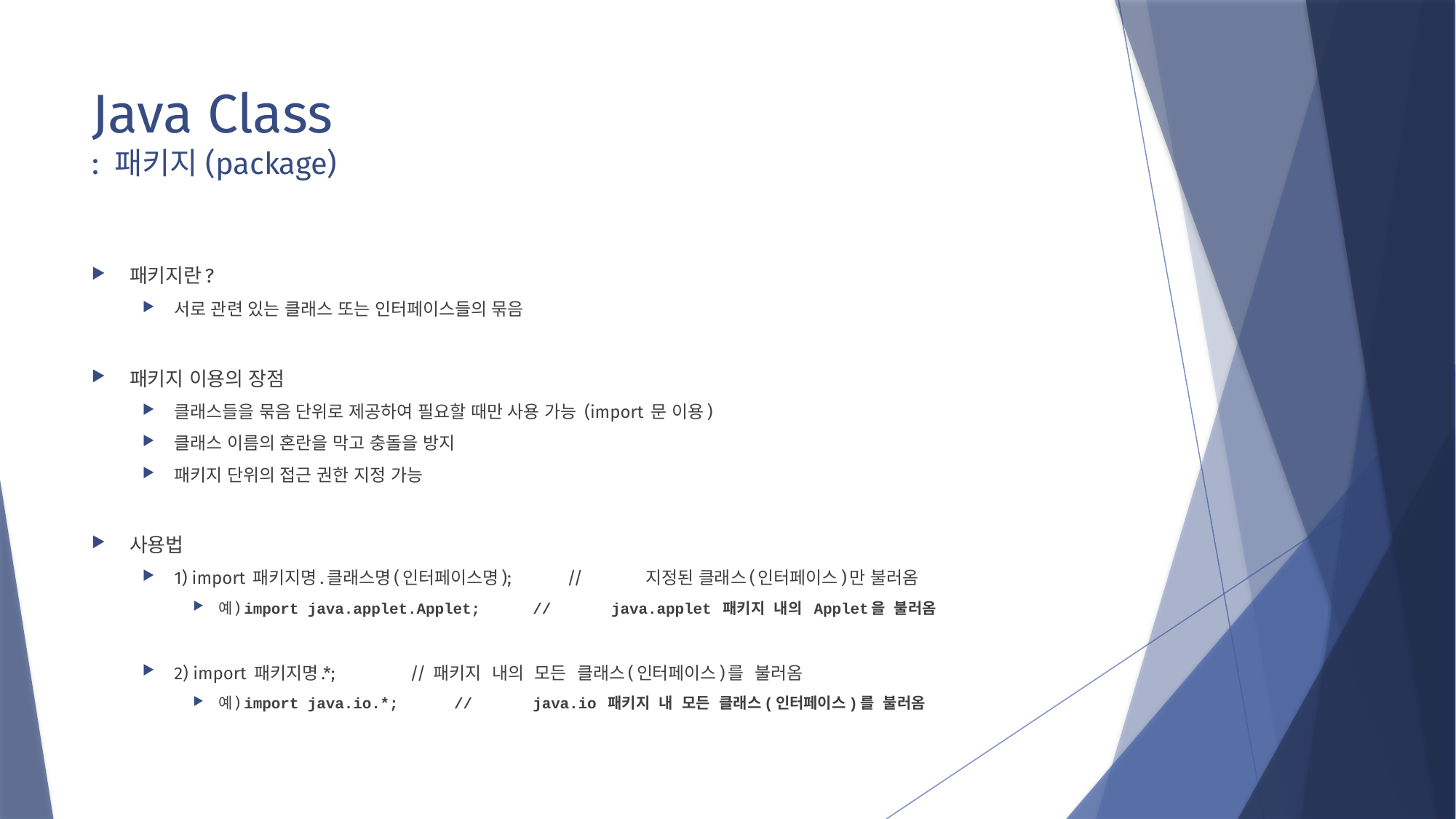

# Java Class : 패키지(package)
패키지란?
서로 관련 있는 클래스 또는 인터페이스들의 묶음

패키지 이용의 장점
클래스들을 묶음 단위로 제공하여 필요할 때만 사용 가능 (import 문 이용)
클래스 이름의 혼란을 막고 충돌을 방지
패키지 단위의 접근 권한 지정 가능

사용법
1) import 패키지명.클래스명(인터페이스명);	//	지정된 클래스(인터페이스)만 불러옴
예) import java.applet.Applet;	//	java.applet 패키지 내의 Applet을 불러옴

2) import 패키지명.*;	// 패키지 내의 모든 클래스(인터페이스)를 불러옴
예) import java.io.*; 	//	java.io 패키지 내 모든 클래스(인터페이스)를 불러옴